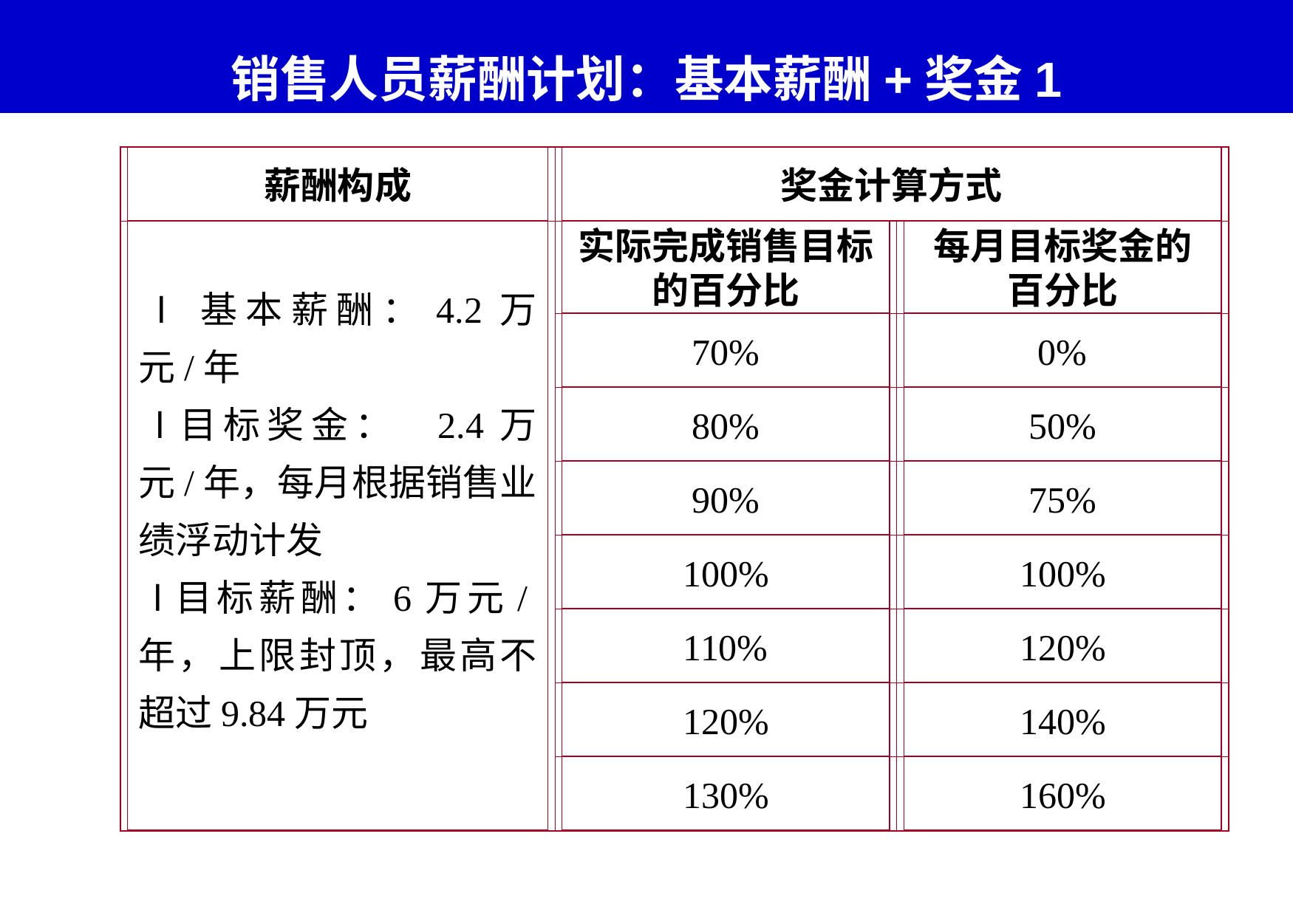

# 销售人员薪酬计划：基本薪酬+奖金1

薪酬构成

奖金计算方式

 l 基本薪酬：4.2万元/年
 l目标奖金：  2.4万元/年，每月根据销售业绩浮动计发
 l目标薪酬：6万元/年，上限封顶，最高不超过9.84万元

实际完成销售目标
的百分比

每月目标奖金的
百分比

70%

0%

80%

50%

90%

75%

100%

100%

110%

120%

120%

140%

130%

160%